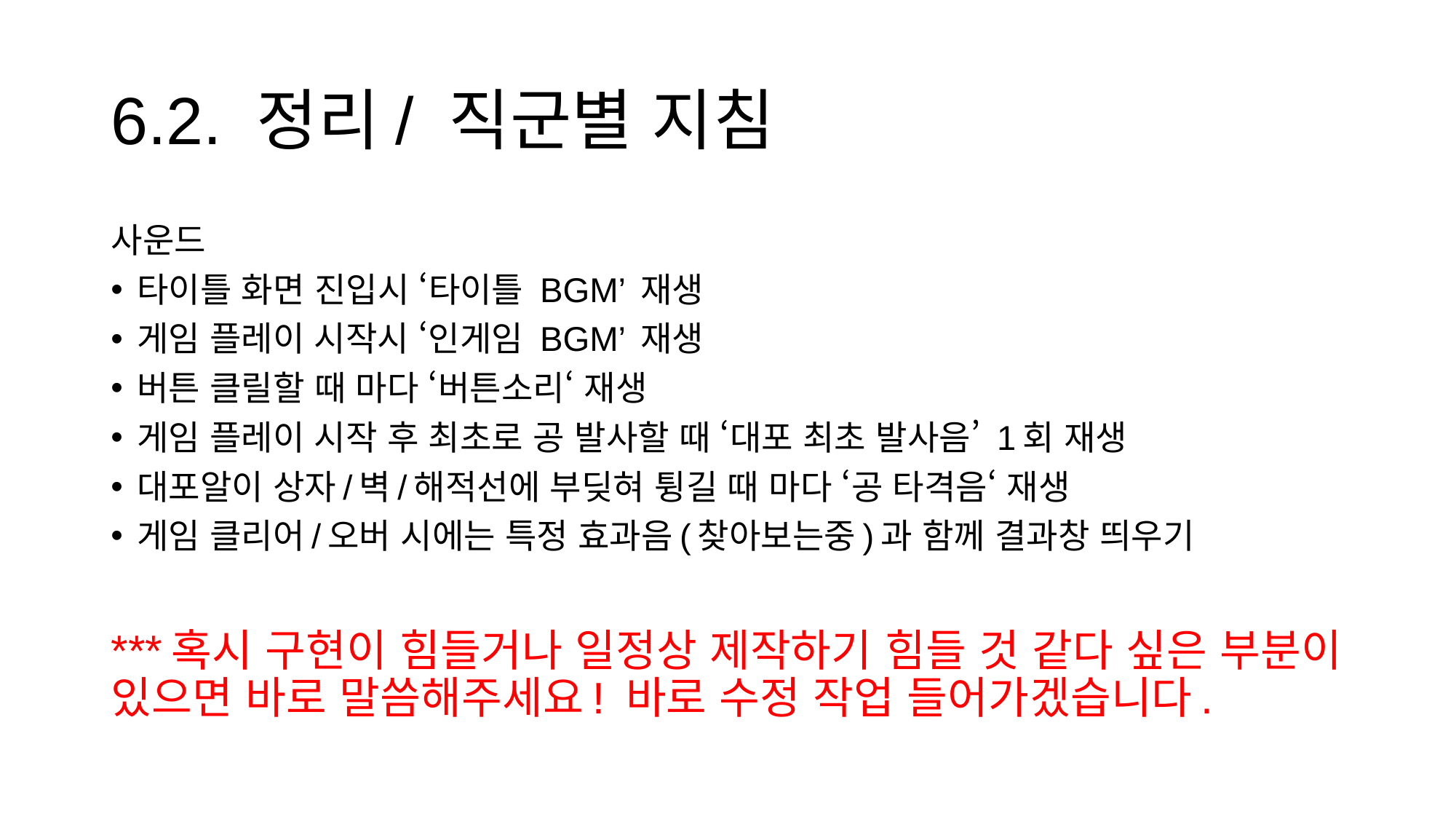

# 6.2. 정리/ 직군별 지침
사운드
타이틀 화면 진입시 ‘타이틀 BGM’ 재생
게임 플레이 시작시 ‘인게임 BGM’ 재생
버튼 클릴할 때 마다 ‘버튼소리‘ 재생
게임 플레이 시작 후 최초로 공 발사할 때 ‘대포 최초 발사음’ 1회 재생
대포알이 상자/벽/해적선에 부딪혀 튕길 때 마다 ‘공 타격음‘ 재생
게임 클리어/오버 시에는 특정 효과음(찾아보는중)과 함께 결과창 띄우기

***혹시 구현이 힘들거나 일정상 제작하기 힘들 것 같다 싶은 부분이 있으면 바로 말씀해주세요! 바로 수정 작업 들어가겠습니다.